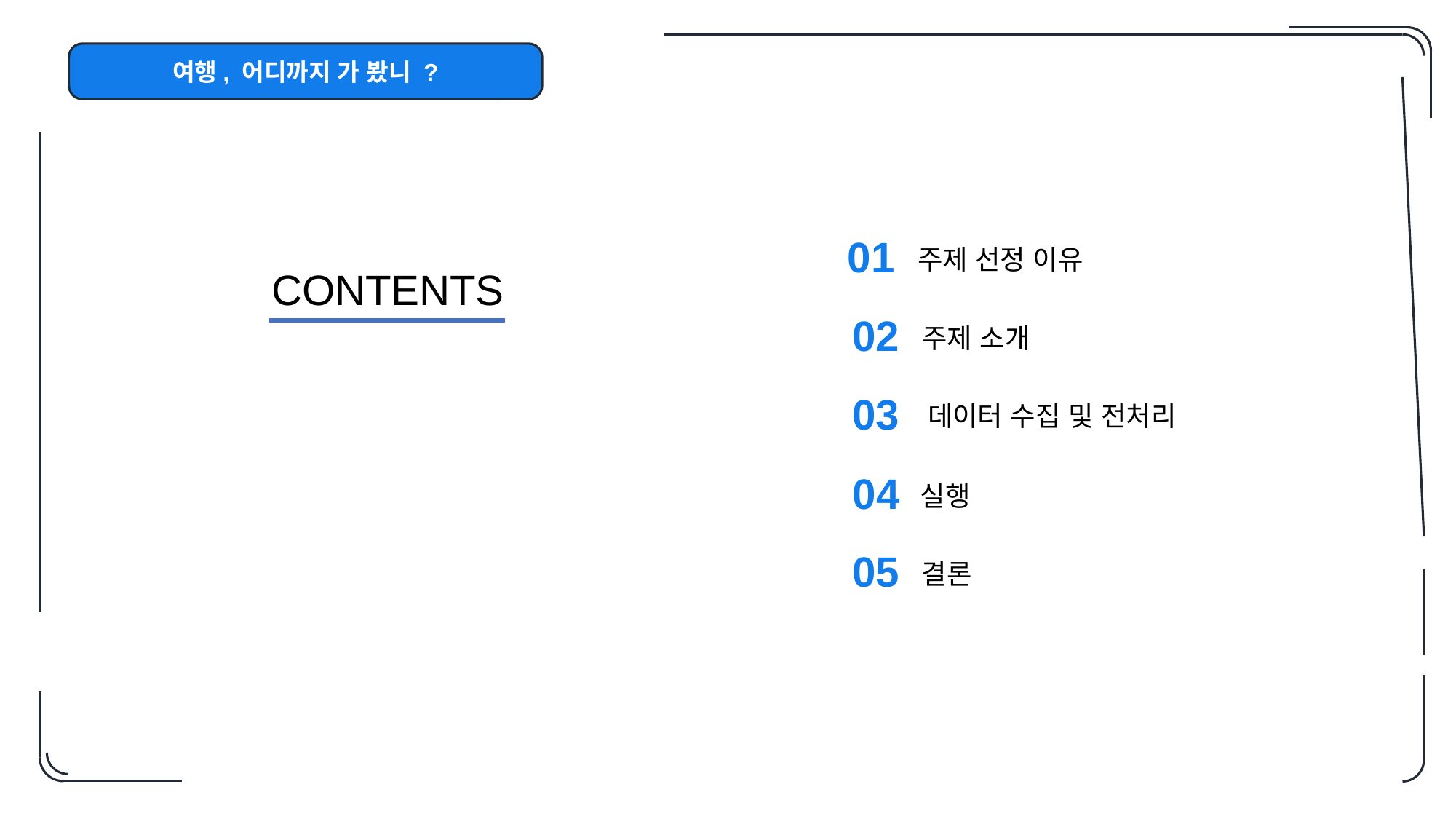

여행, 어디까지 가 봤니 ?
01
주제 선정 이유
CONTENTS
02
주제 소개
03
데이터 수집 및 전처리
04
실행
05
결론